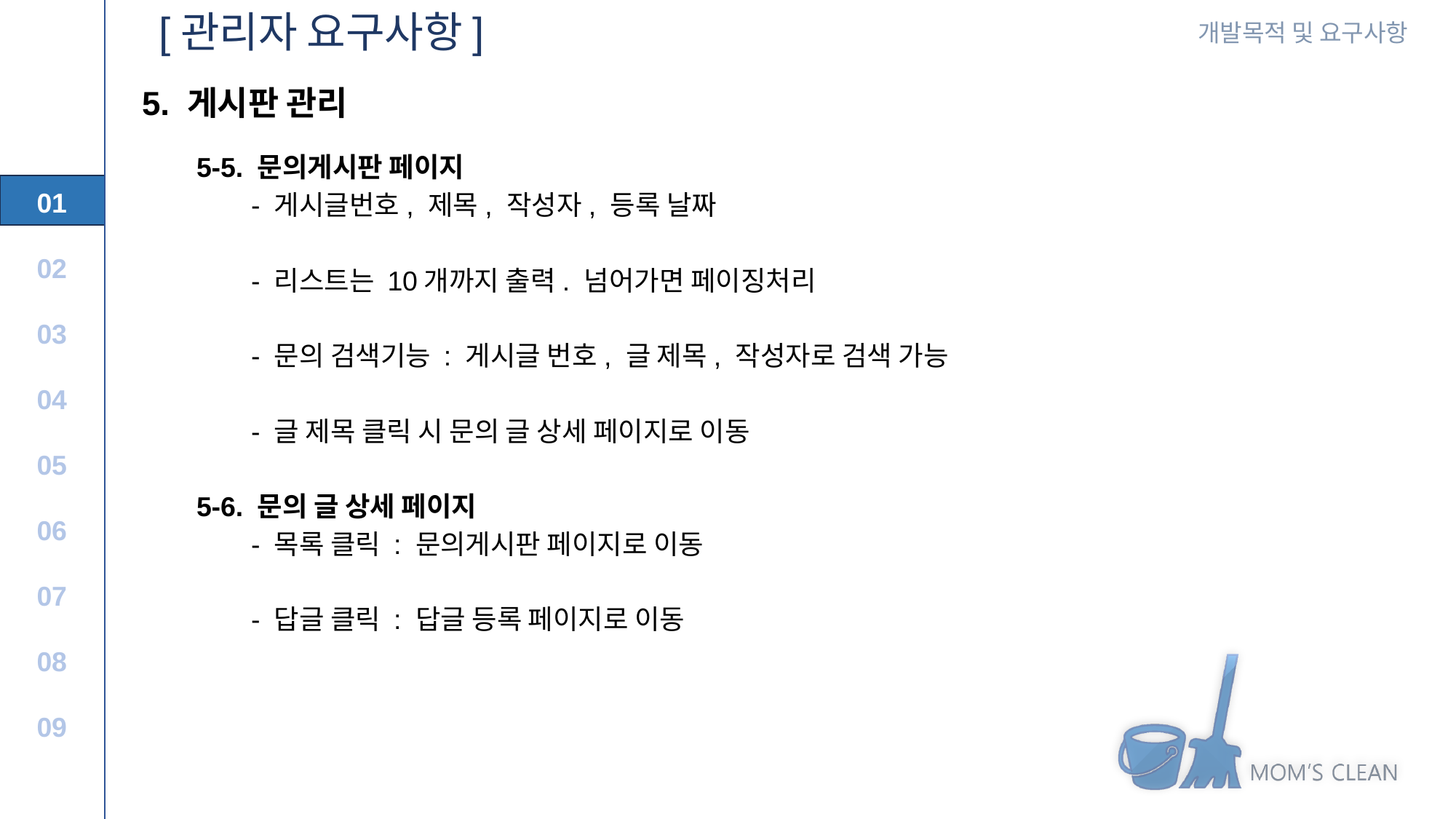

[관리자 요구사항]

5. 게시판 관리

5-5. 문의게시판 페이지
- 게시글번호, 제목, 작성자, 등록 날짜

- 리스트는 10개까지 출력. 넘어가면 페이징처리

- 문의 검색기능 : 게시글 번호, 글 제목, 작성자로 검색 가능

- 글 제목 클릭 시 문의 글 상세 페이지로 이동

5-6. 문의 글 상세 페이지
- 목록 클릭 : 문의게시판 페이지로 이동

- 답글 클릭 : 답글 등록 페이지로 이동